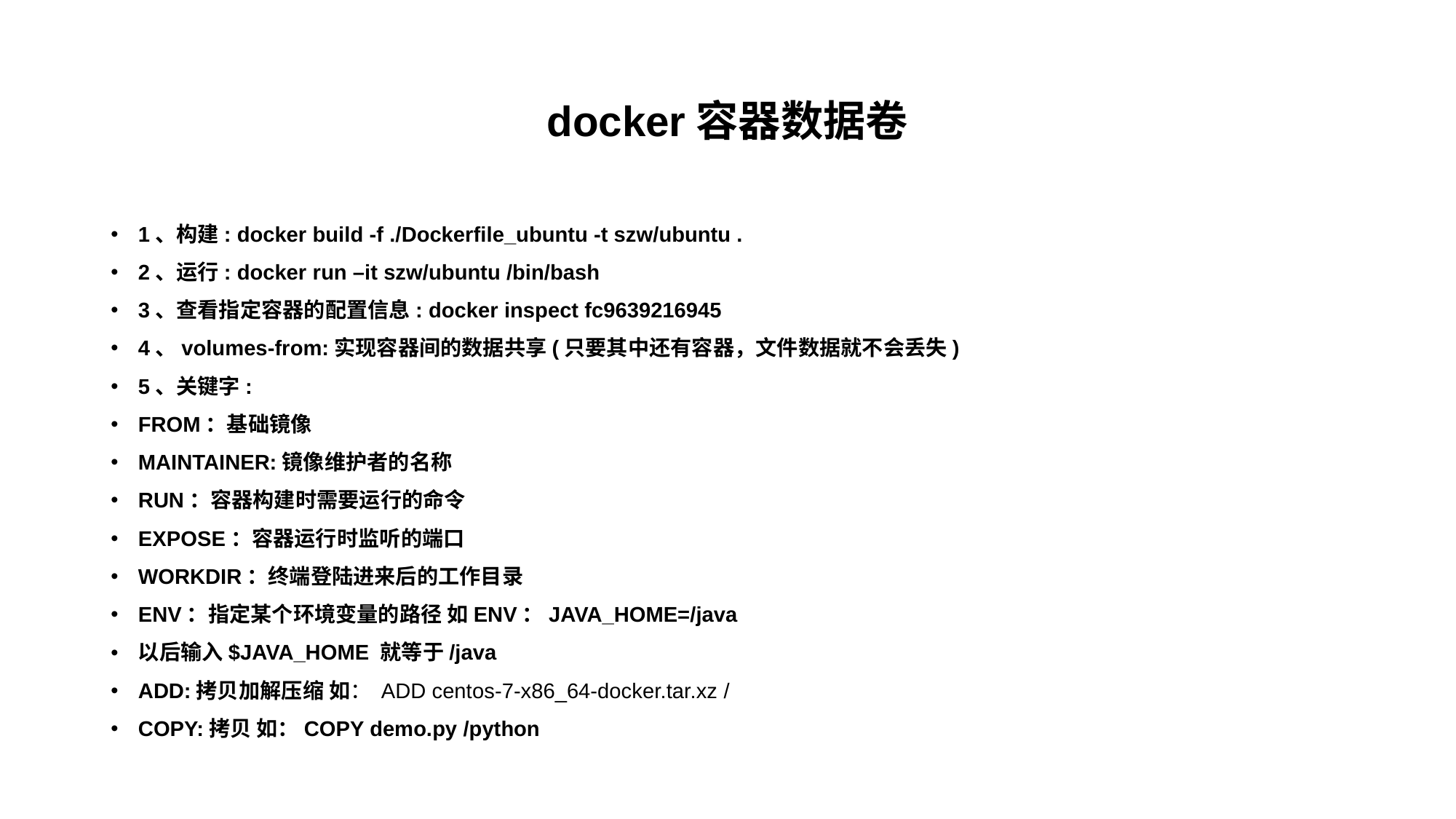

# docker容器数据卷
1、构建: docker build -f ./Dockerfile_ubuntu -t szw/ubuntu .
2、运行: docker run –it szw/ubuntu /bin/bash
3、查看指定容器的配置信息: docker inspect fc9639216945
4、volumes-from:实现容器间的数据共享(只要其中还有容器，文件数据就不会丢失)
5、关键字:
FROM：基础镜像
MAINTAINER:镜像维护者的名称
RUN：容器构建时需要运行的命令
EXPOSE：容器运行时监听的端口
WORKDIR：终端登陆进来后的工作目录
ENV：指定某个环境变量的路径 如ENV：JAVA_HOME=/java
以后输入$JAVA_HOME 就等于/java
ADD:拷贝加解压缩 如： ADD centos-7-x86_64-docker.tar.xz /
COPY:拷贝 如：COPY demo.py /python